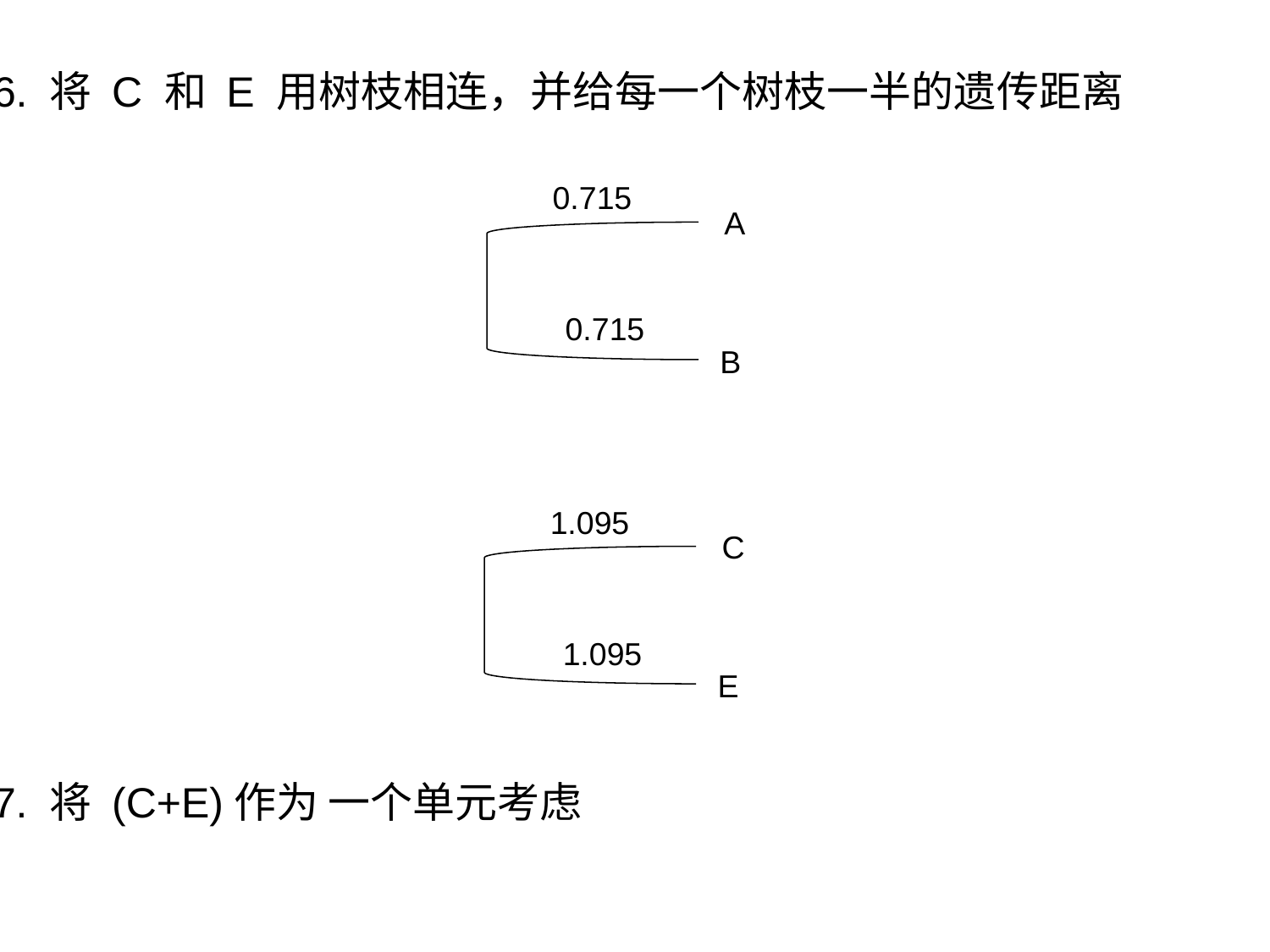

6. 将 C 和 E 用树枝相连，并给每一个树枝一半的遗传距离

7. 将 (C+E)作为 一个单元考虑
0.715
A

0.715
B
1.095
C

1.095
E